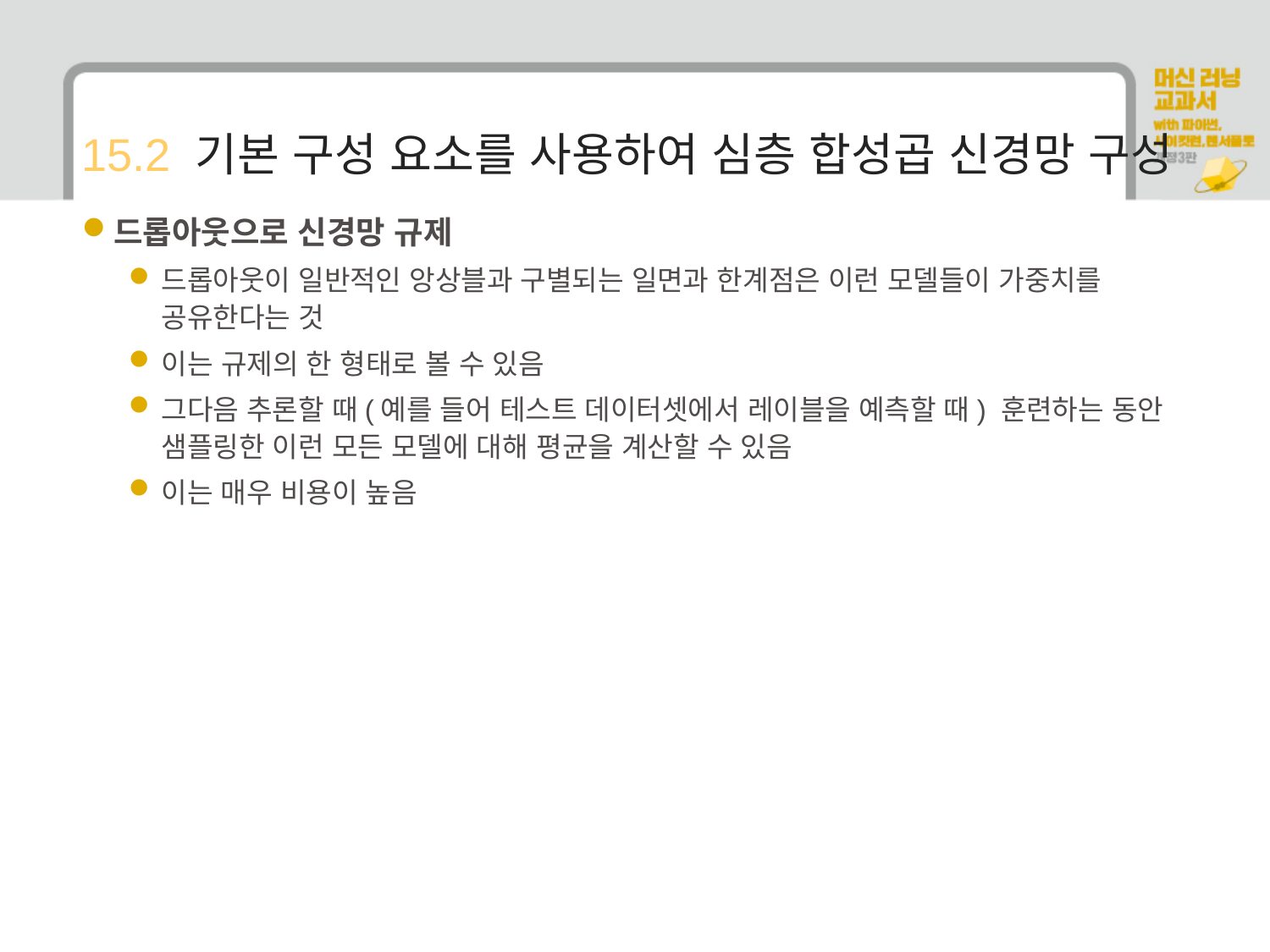

# 15.2 기본 구성 요소를 사용하여 심층 합성곱 신경망 구성
드롭아웃으로 신경망 규제
드롭아웃이 일반적인 앙상블과 구별되는 일면과 한계점은 이런 모델들이 가중치를 공유한다는 것
이는 규제의 한 형태로 볼 수 있음
그다음 추론할 때(예를 들어 테스트 데이터셋에서 레이블을 예측할 때) 훈련하는 동안 샘플링한 이런 모든 모델에 대해 평균을 계산할 수 있음
이는 매우 비용이 높음